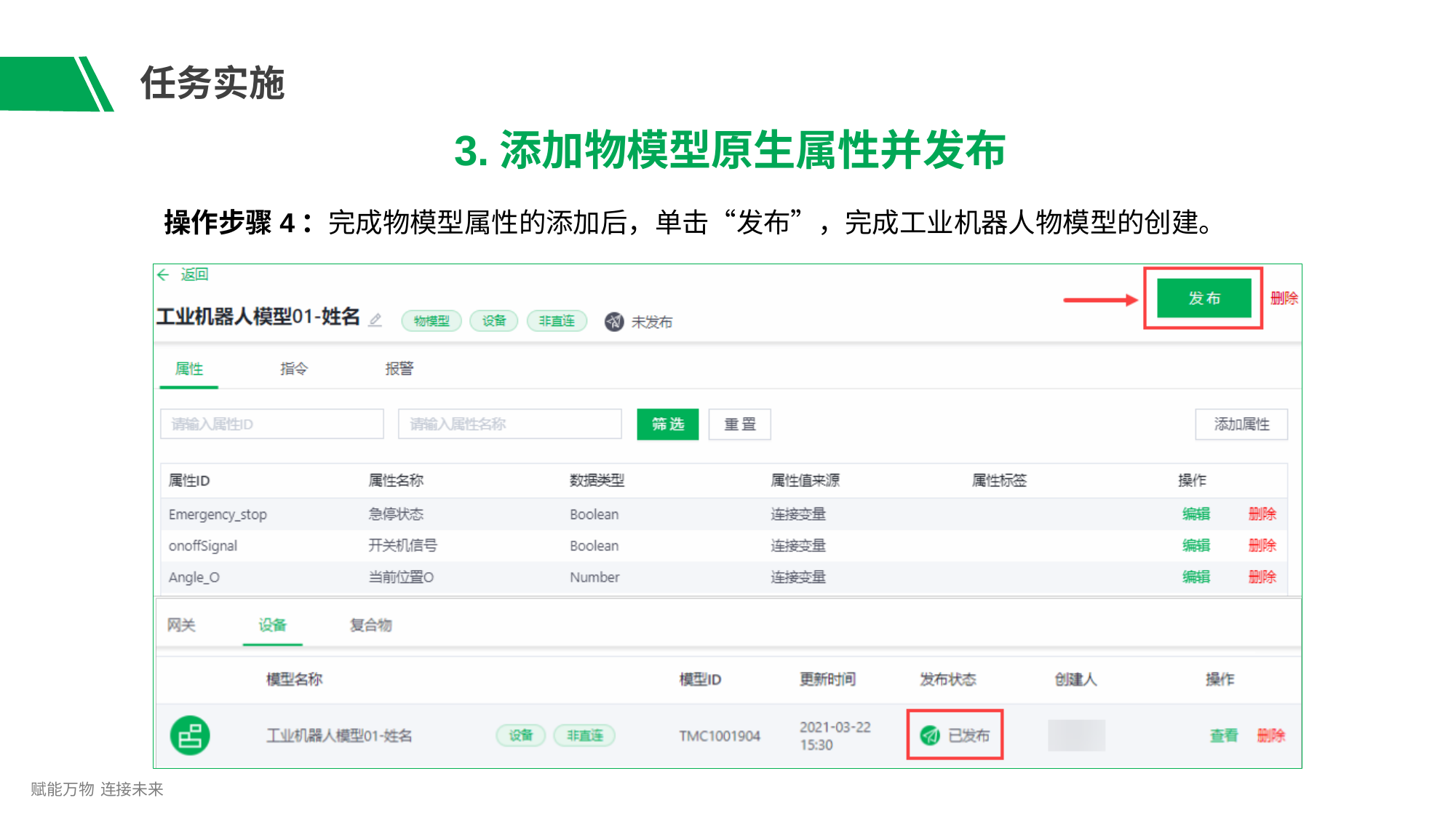

# 任务实施
3.添加物模型原生属性并发布
操作步骤4：完成物模型属性的添加后，单击“发布”，完成工业机器人物模型的创建。

赋能万物 连接未来